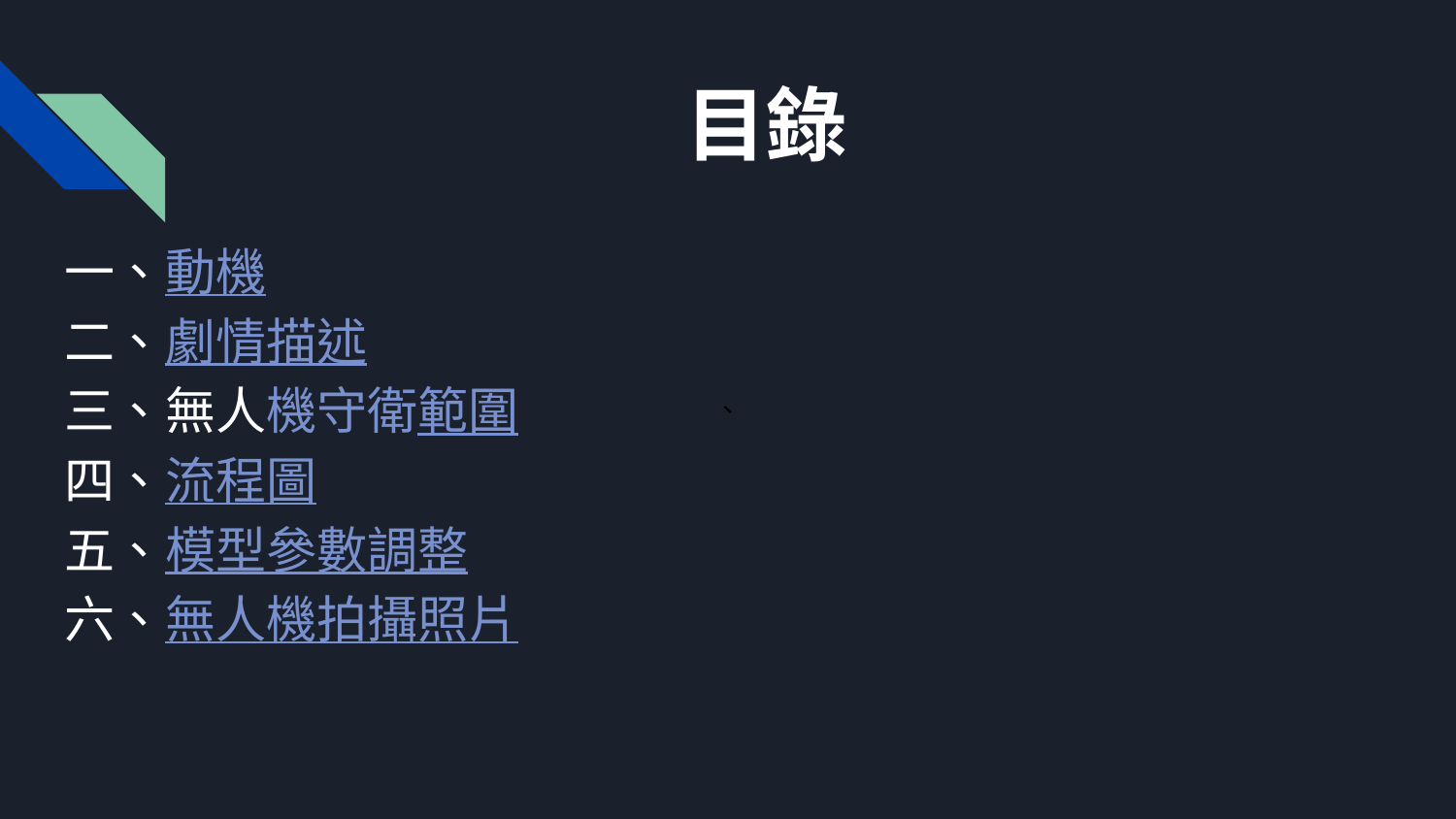

# 目錄
一、動機
二、劇情描述
三、無人機守衛範圍
四、流程圖
五、模型參數調整
六、無人機拍攝照片

、